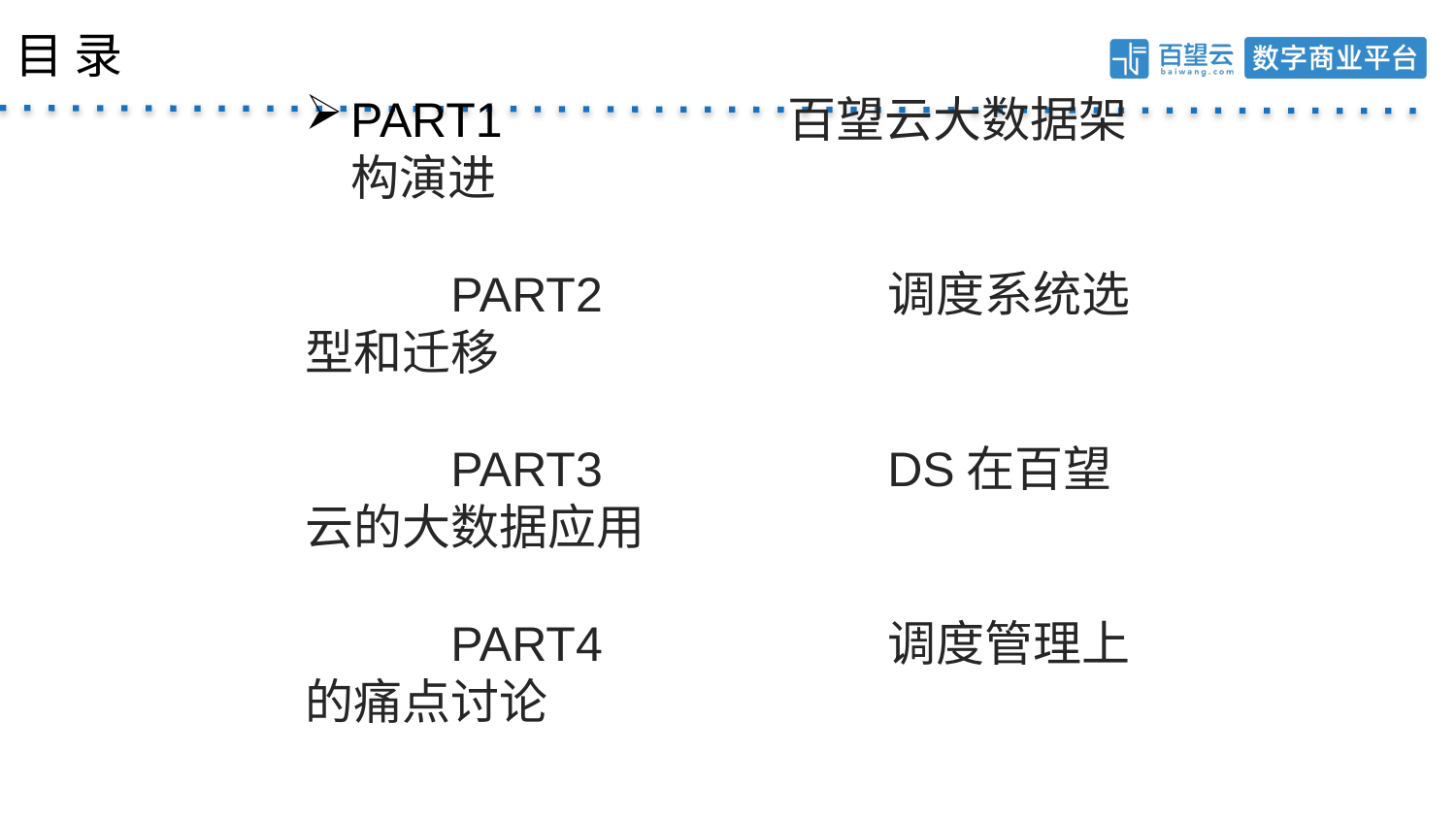

目 录
PART1		百望云大数据架构演进

	PART2		调度系统选型和迁移

	PART3		DS在百望云的大数据应用

	PART4		调度管理上的痛点讨论